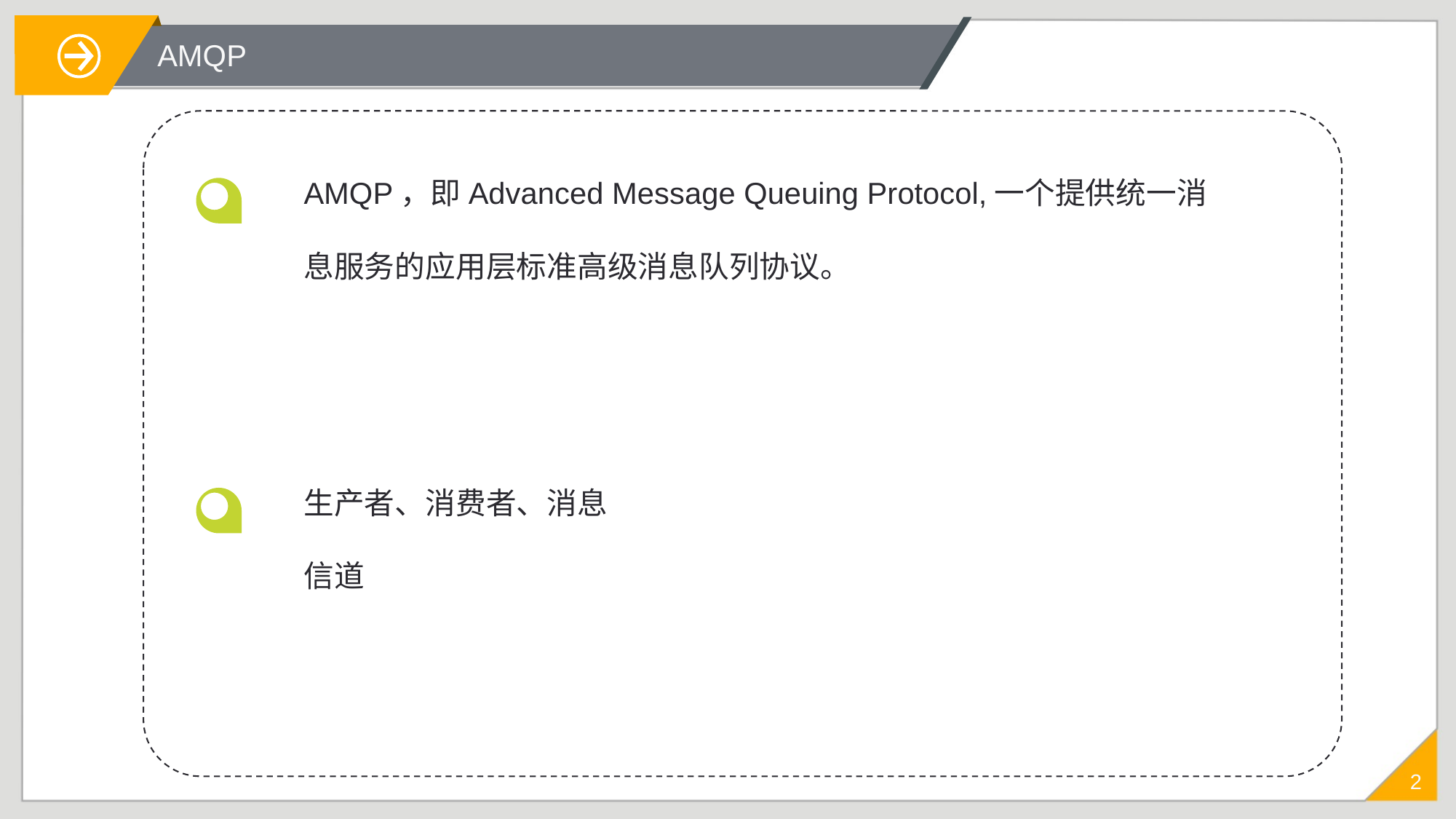

AMQP

AMQP，即Advanced Message Queuing Protocol,一个提供统一消

息服务的应用层标准高级消息队列协议。

生产者、消费者、消息

信道